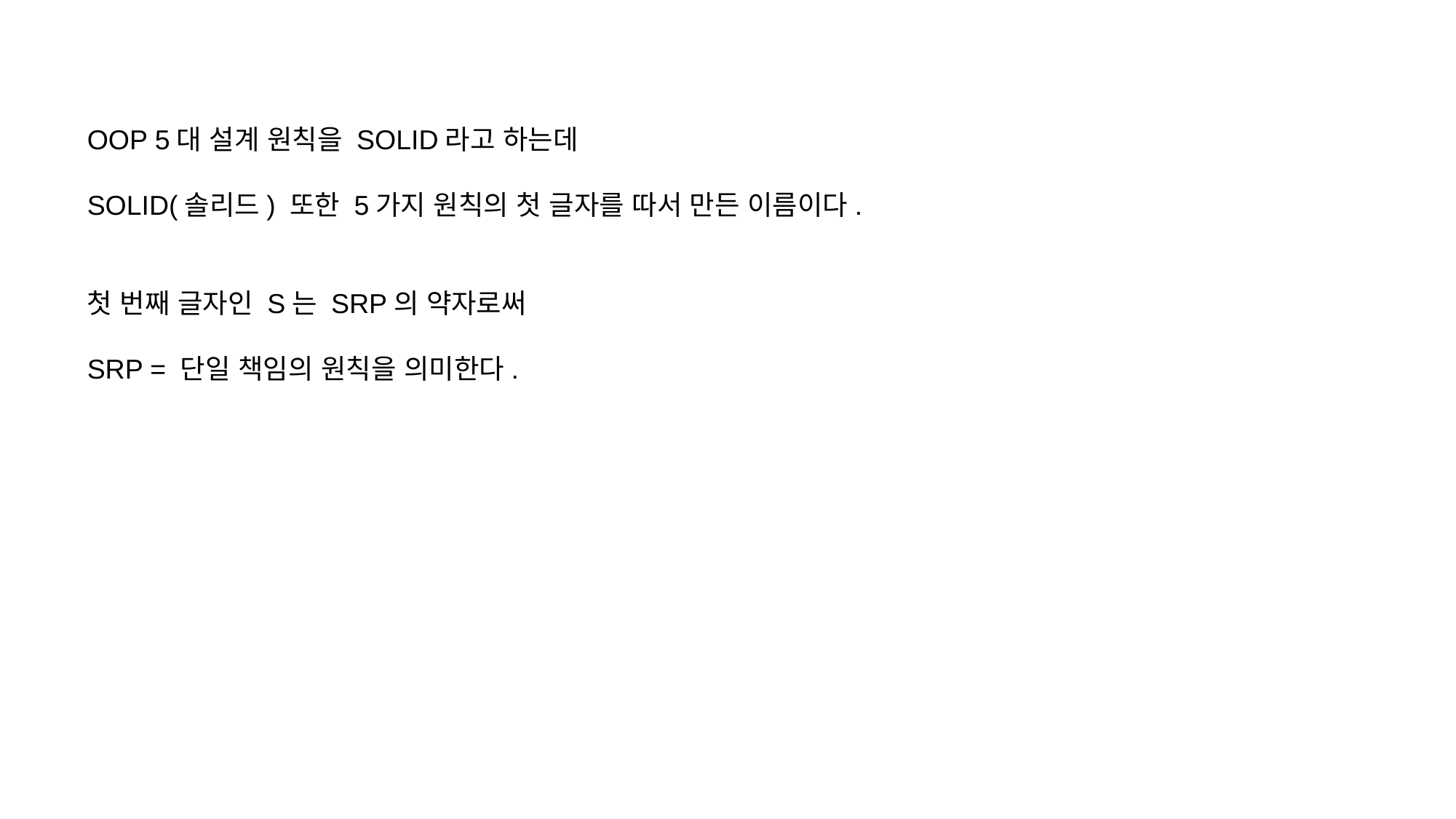

OOP 5대 설계 원칙을 SOLID라고 하는데

SOLID(솔리드) 또한 5가지 원칙의 첫 글자를 따서 만든 이름이다.

첫 번째 글자인 S는 SRP의 약자로써

SRP = 단일 책임의 원칙을 의미한다.